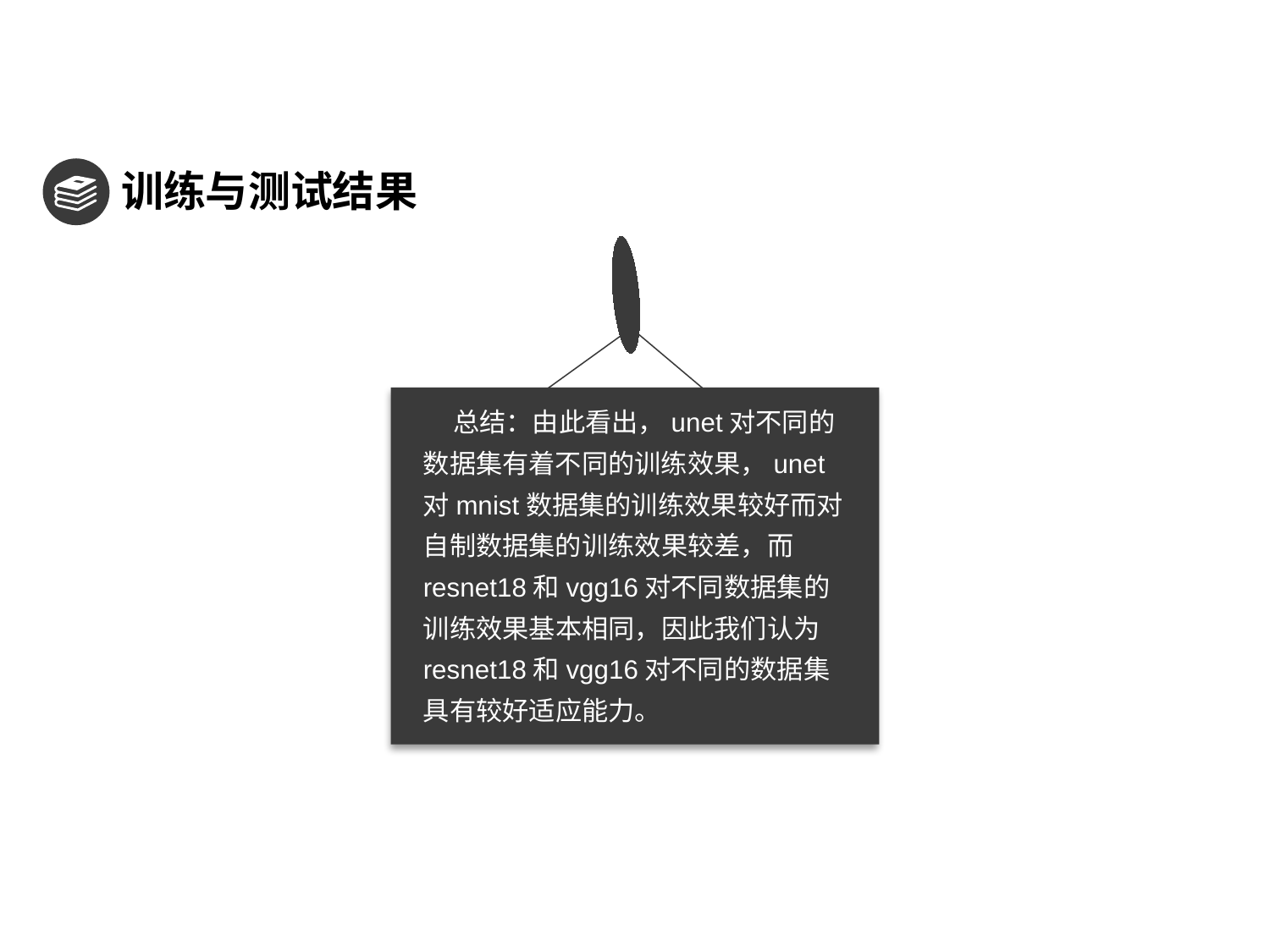

训练与测试结果

    总结：由此看出，unet对不同的数据集有着不同的训练效果，unet对mnist数据集的训练效果较好而对自制数据集的训练效果较差，而resnet18和vgg16对不同数据集的训练效果基本相同，因此我们认为resnet18和vgg16对不同的数据集具有较好适应能力。